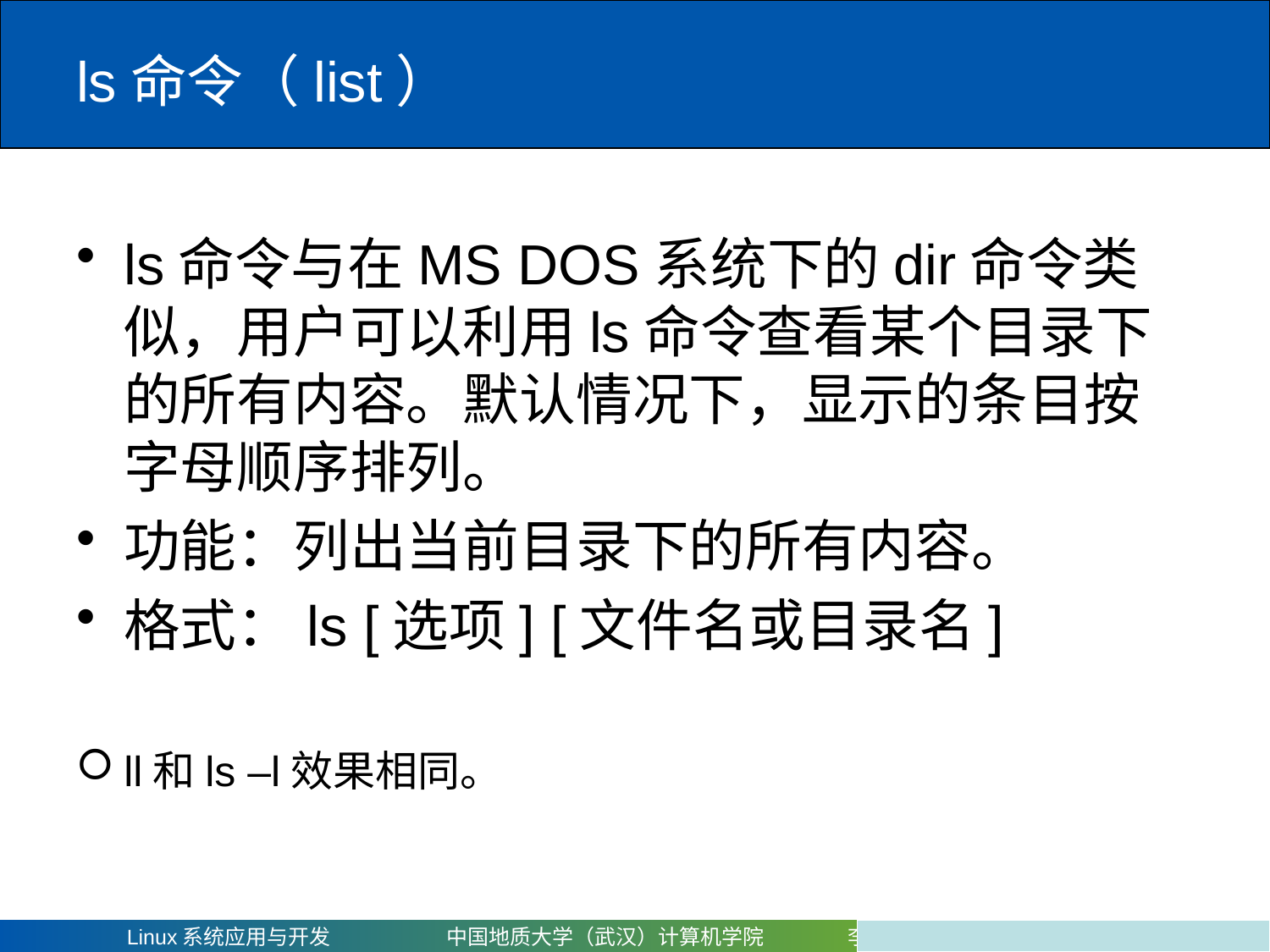

# ls命令（list）
ls命令与在MS DOS系统下的dir命令类似，用户可以利用ls命令查看某个目录下的所有内容。默认情况下，显示的条目按字母顺序排列。
功能：列出当前目录下的所有内容。
格式：ls [选项] [文件名或目录名]

ll和ls –l效果相同。